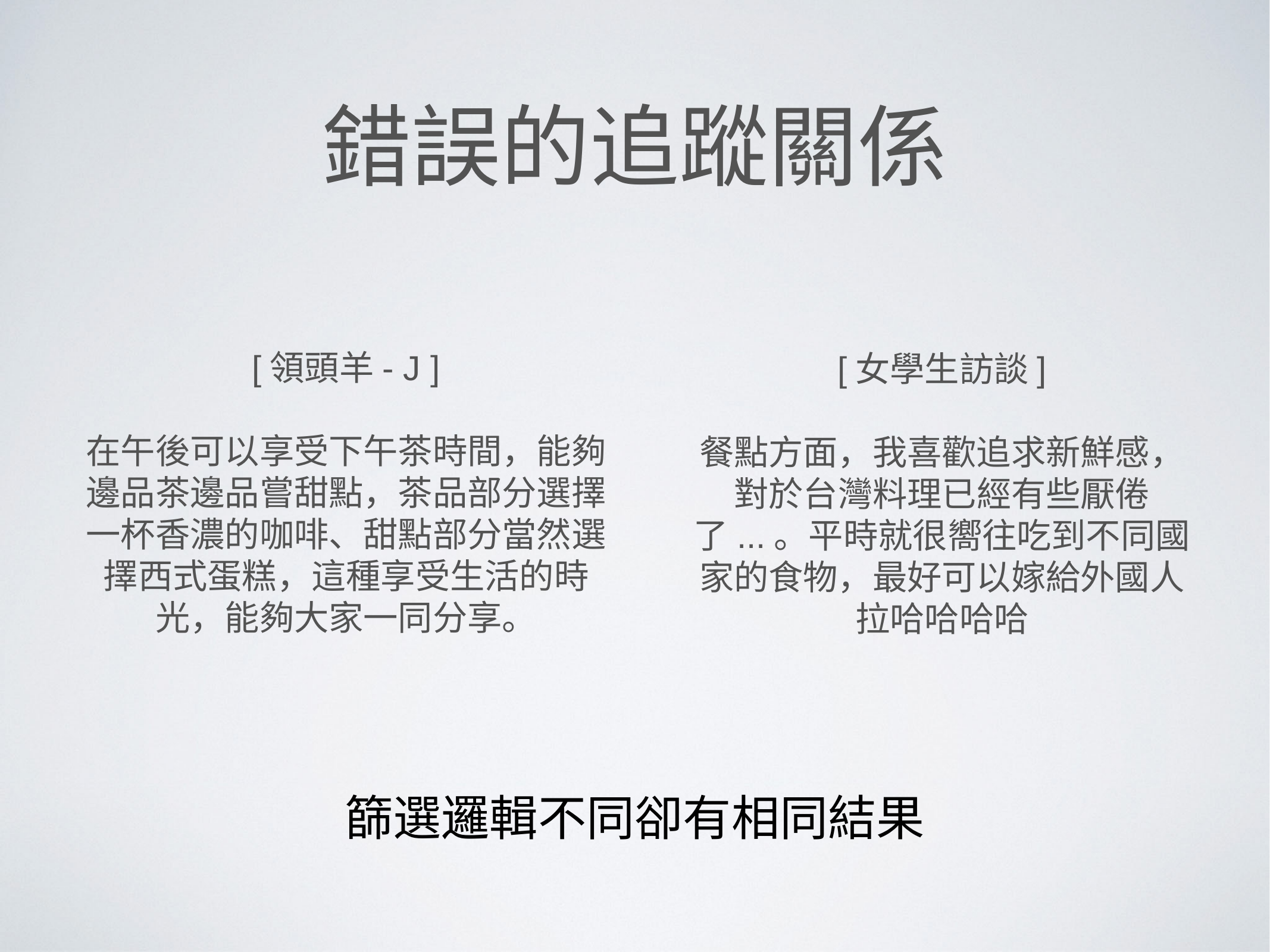

# 錯誤的追蹤關係
[領頭羊- J ]

在午後可以享受下午茶時間，能夠邊品茶邊品嘗甜點，茶品部分選擇一杯香濃的咖啡、甜點部分當然選擇西式蛋糕，這種享受生活的時光，能夠大家一同分享。
[女學生訪談]

餐點方面，我喜歡追求新鮮感，對於台灣料理已經有些厭倦了...。平時就很嚮往吃到不同國家的食物，最好可以嫁給外國人拉哈哈哈哈
篩選邏輯不同卻有相同結果
43